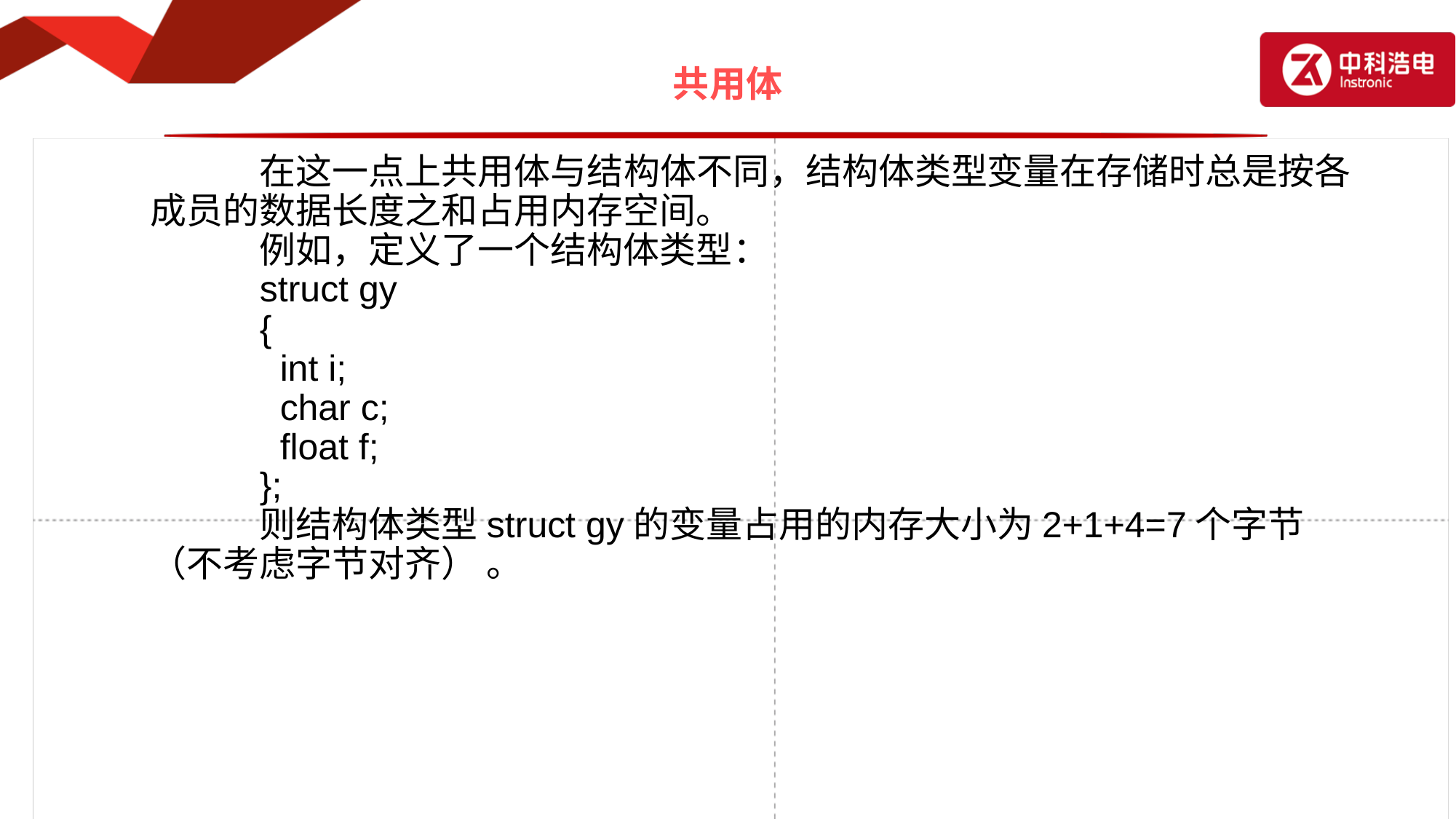

# 共用体
		在这一点上共用体与结构体不同，结构体类型变量在存储时总是按各成员的数据长度之和占用内存空间。
		例如，定义了一个结构体类型：
		struct gy
		{
		  int i;
		  char c;
		  float f;
		};
		则结构体类型struct gy的变量占用的内存大小为2+1+4=7个字节（不考虑字节对齐） 。